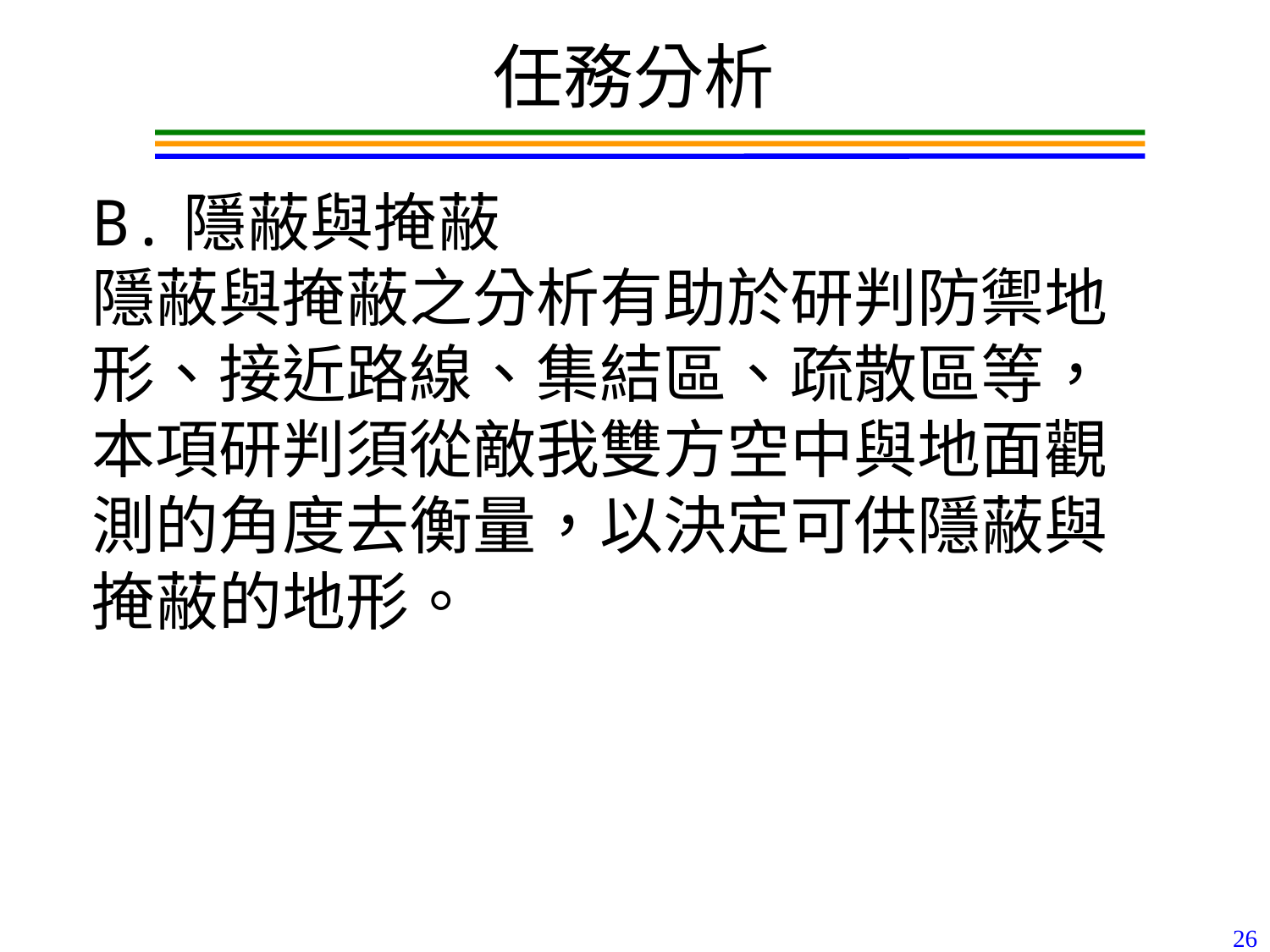

任務分析
B.隱蔽與掩蔽
隱蔽與掩蔽之分析有助於研判防禦地
形、接近路線、集結區、疏散區等，
本項研判須從敵我雙方空中與地面觀
測的角度去衡量，以決定可供隱蔽與
掩蔽的地形。
26